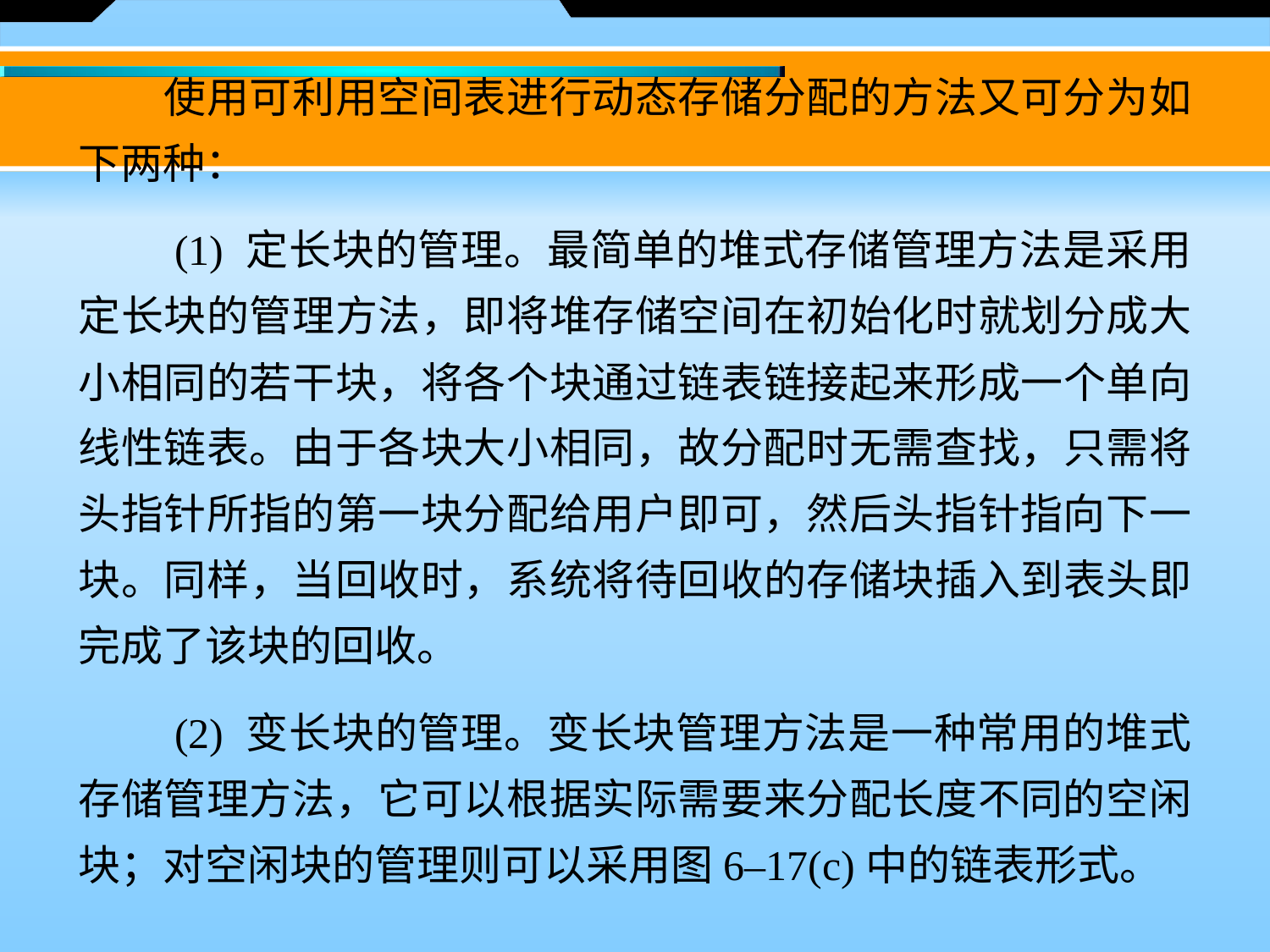

使用可利用空间表进行动态存储分配的方法又可分为如下两种：
　　(1) 定长块的管理。最简单的堆式存储管理方法是采用定长块的管理方法，即将堆存储空间在初始化时就划分成大小相同的若干块，将各个块通过链表链接起来形成一个单向线性链表。由于各块大小相同，故分配时无需查找，只需将头指针所指的第一块分配给用户即可，然后头指针指向下一块。同样，当回收时，系统将待回收的存储块插入到表头即完成了该块的回收。
　　(2) 变长块的管理。变长块管理方法是一种常用的堆式存储管理方法，它可以根据实际需要来分配长度不同的空闲块；对空闲块的管理则可以采用图6–17(c)中的链表形式。